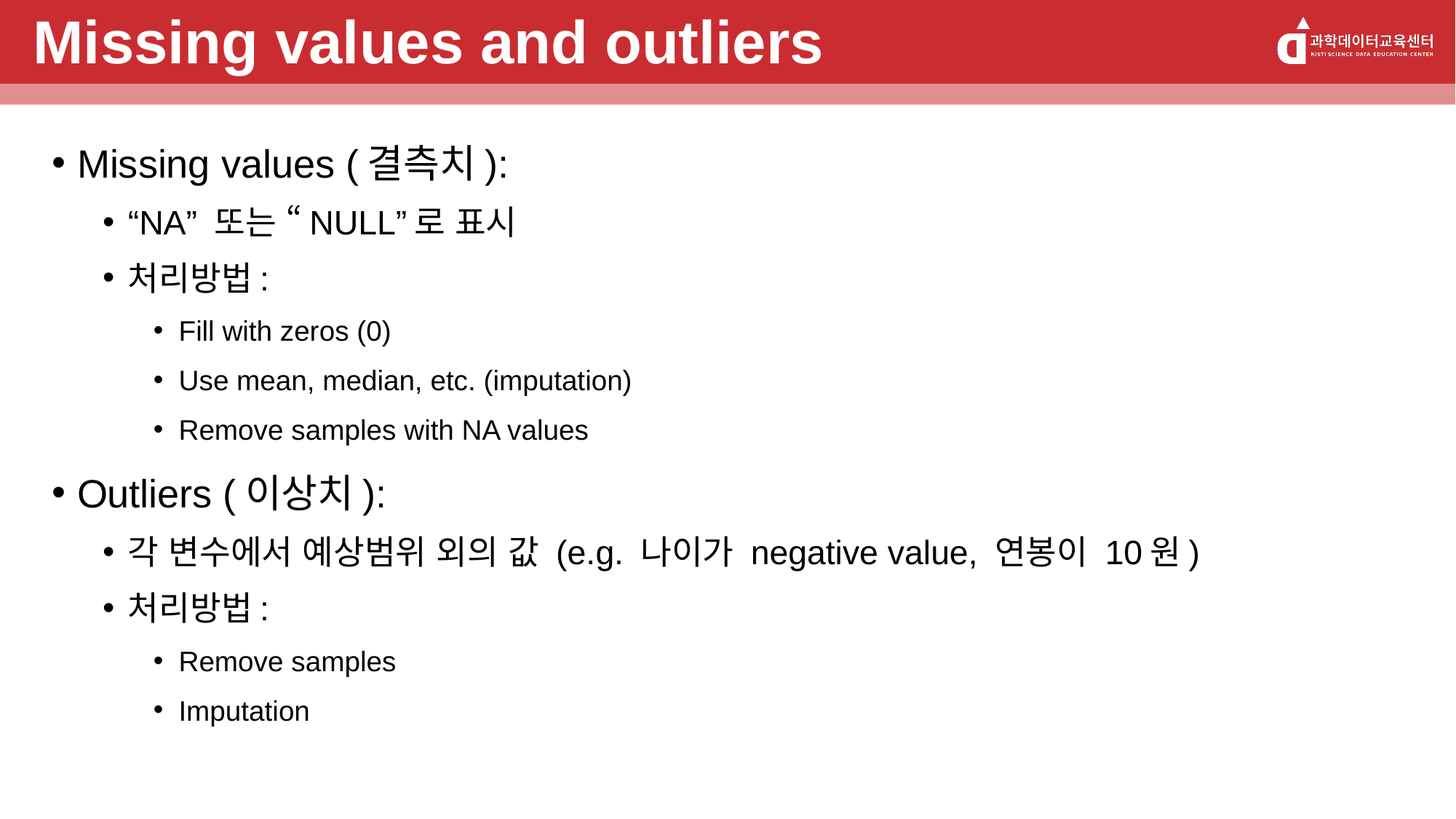

# Missing values and outliers
Missing values (결측치):
“NA” 또는 “NULL”로 표시
처리방법:
Fill with zeros (0)
Use mean, median, etc. (imputation)
Remove samples with NA values
Outliers (이상치):
각 변수에서 예상범위 외의 값 (e.g. 나이가 negative value, 연봉이 10원)
처리방법:
Remove samples
Imputation